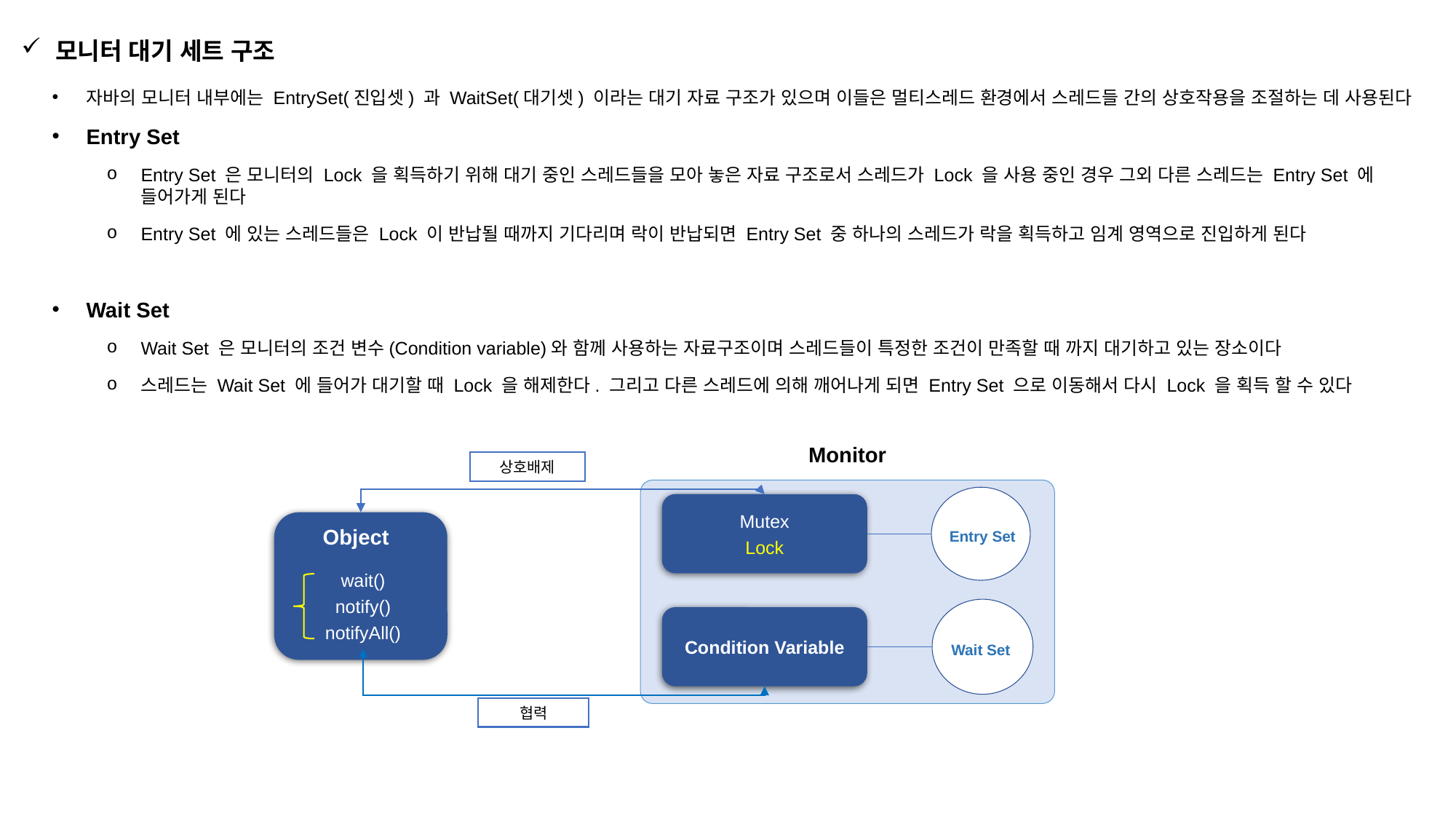

모니터 대기 세트 구조
자바의 모니터 내부에는 EntrySet(진입셋) 과 WaitSet(대기셋) 이라는 대기 자료 구조가 있으며 이들은 멀티스레드 환경에서 스레드들 간의 상호작용을 조절하는 데 사용된다
Entry Set
Entry Set 은 모니터의 Lock 을 획득하기 위해 대기 중인 스레드들을 모아 놓은 자료 구조로서 스레드가 Lock 을 사용 중인 경우 그외 다른 스레드는 Entry Set 에 들어가게 된다
Entry Set 에 있는 스레드들은 Lock 이 반납될 때까지 기다리며 락이 반납되면 Entry Set 중 하나의 스레드가 락을 획득하고 임계 영역으로 진입하게 된다

Wait Set
Wait Set 은 모니터의 조건 변수(Condition variable)와 함께 사용하는 자료구조이며 스레드들이 특정한 조건이 만족할 때 까지 대기하고 있는 장소이다
스레드는 Wait Set 에 들어가 대기할 때 Lock 을 해제한다. 그리고 다른 스레드에 의해 깨어나게 되면 Entry Set 으로 이동해서 다시 Lock 을 획득 할 수 있다
Monitor
상호배제

Mutex
Lock

Object
Entry Set
wait()
notify()
notifyAll()

Condition Variable
Wait Set
협력